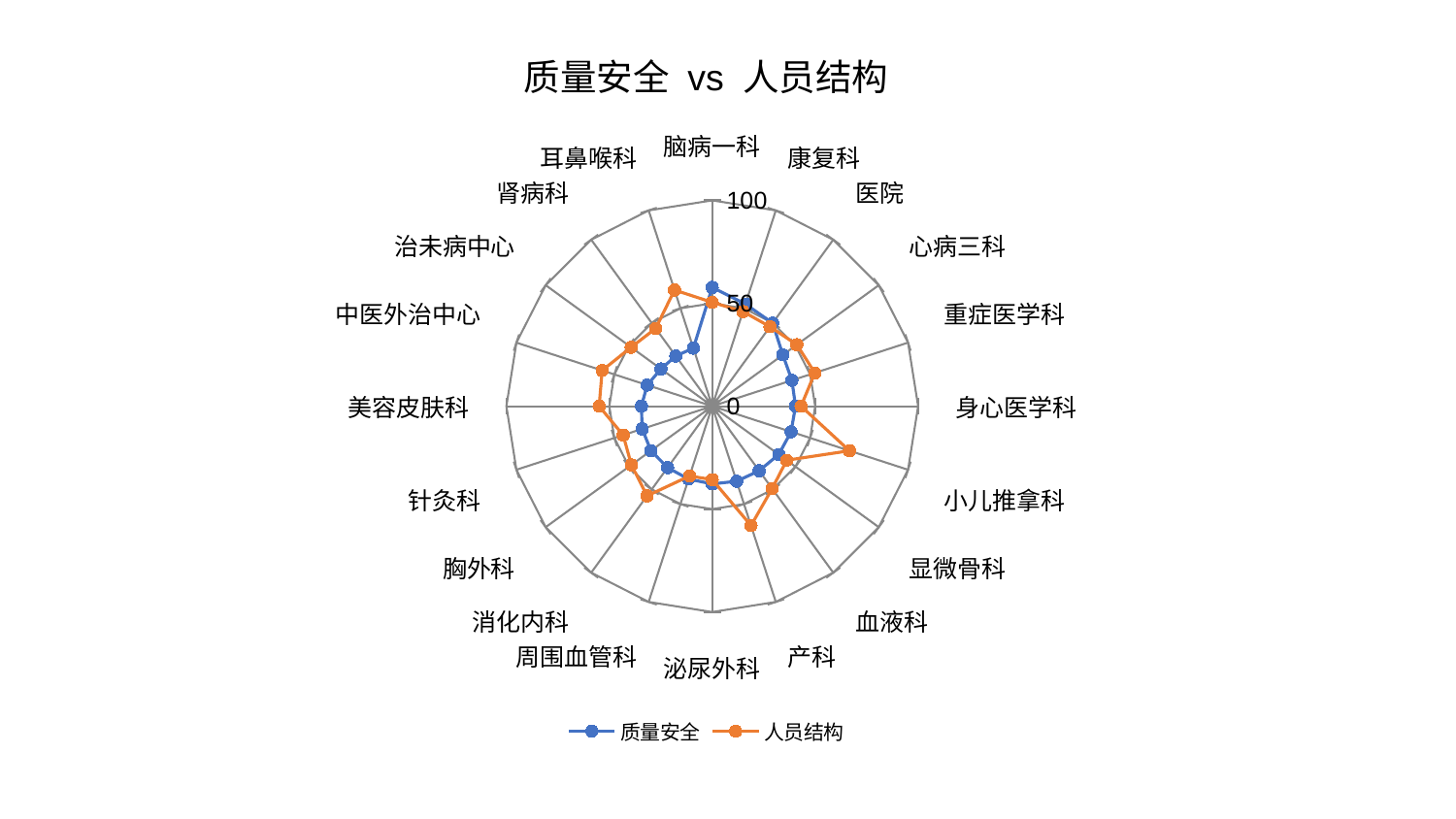

### Chart: 质量安全 vs 人员结构

| Category | 质量安全 | 人员结构 |
|---|---|---|
| 脑病一科 | 57.71013197851139 | 50.45358391498704 |
| 康复科 | 52.164851349486796 | 48.36621023201672 |
| 医院 | 49.92987611387931 | 47.73057202005678 |
| 心病三科 | 42.395273362357734 | 50.84306291643218 |
| 重症医学科 | 40.697185534923634 | 52.41061834839394 |
| 身心医学科 | 40.46371799532683 | 43.15015245944306 |
| 小儿推拿科 | 40.27424241058168 | 70.09382547852292 |
| 显微骨科 | 39.94199878017633 | 44.70165847271377 |
| 血液科 | 38.79080087505413 | 49.525368615161064 |
| 产科 | 38.34965613311685 | 61.0011517259956 |
| 泌尿外科 | 37.780727646406675 | 35.69317016145054 |
| 周围血管科 | 37.25063526495556 | 35.6560730497546 |
| 消化内科 | 36.91602864122024 | 53.85798756607894 |
| 胸外科 | 36.81965696060858 | 48.520574410653 |
| 针灸科 | 35.795859582776814 | 45.50778022341725 |
| 美容皮肤科 | 34.41180579794376 | 54.93336154043597 |
| 中医外治中心 | 33.20863763426998 | 56.21271483709702 |
| 治未病中心 | 30.790808006644777 | 48.70937923352892 |
| 肾病科 | 30.15050375530391 | 46.71379700457821 |
| 耳鼻喉科 | 29.65828656214915 | 59.358563219059945 |
14